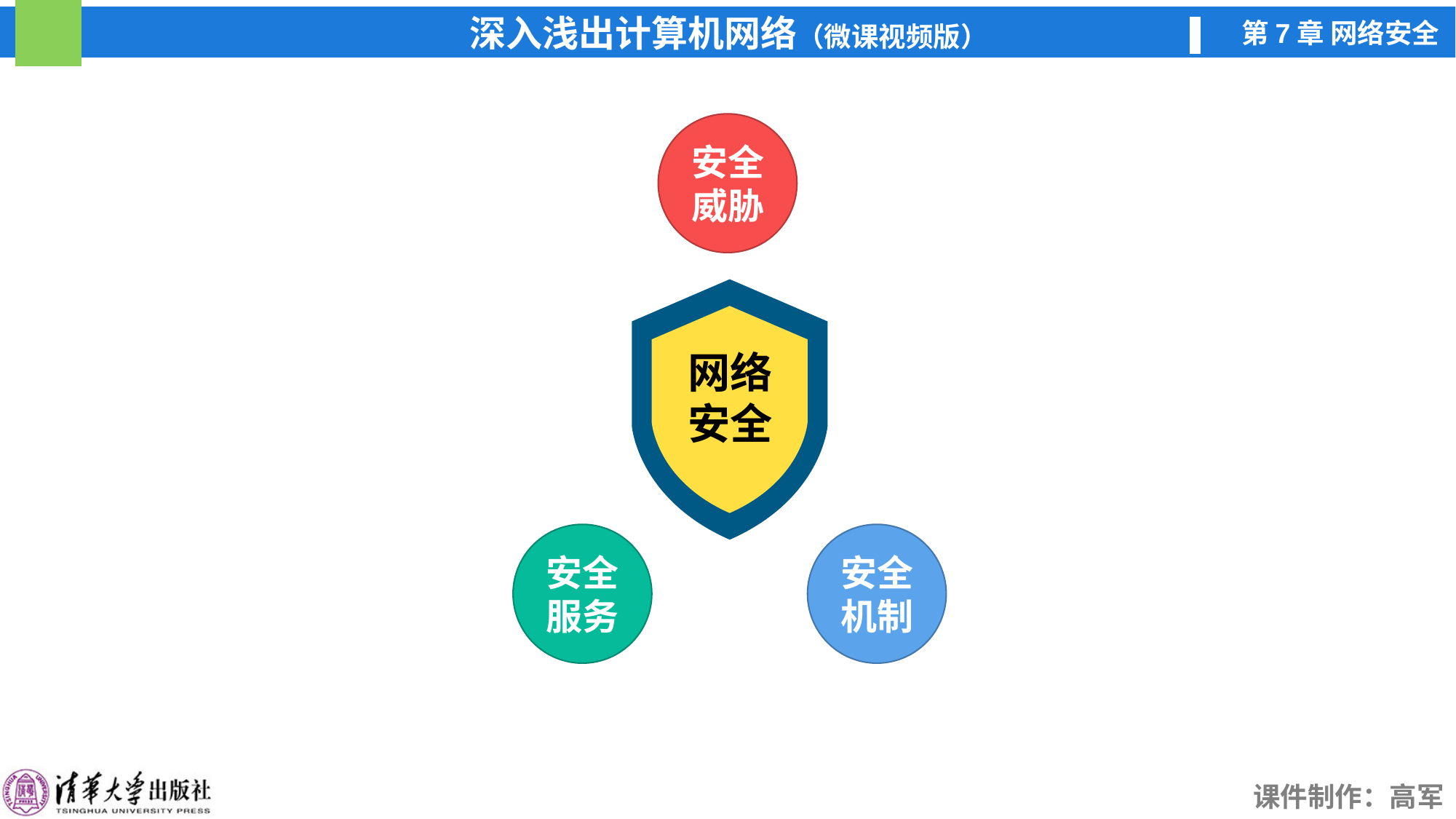

安全
威胁

网络
安全
安全
机制
安全
服务